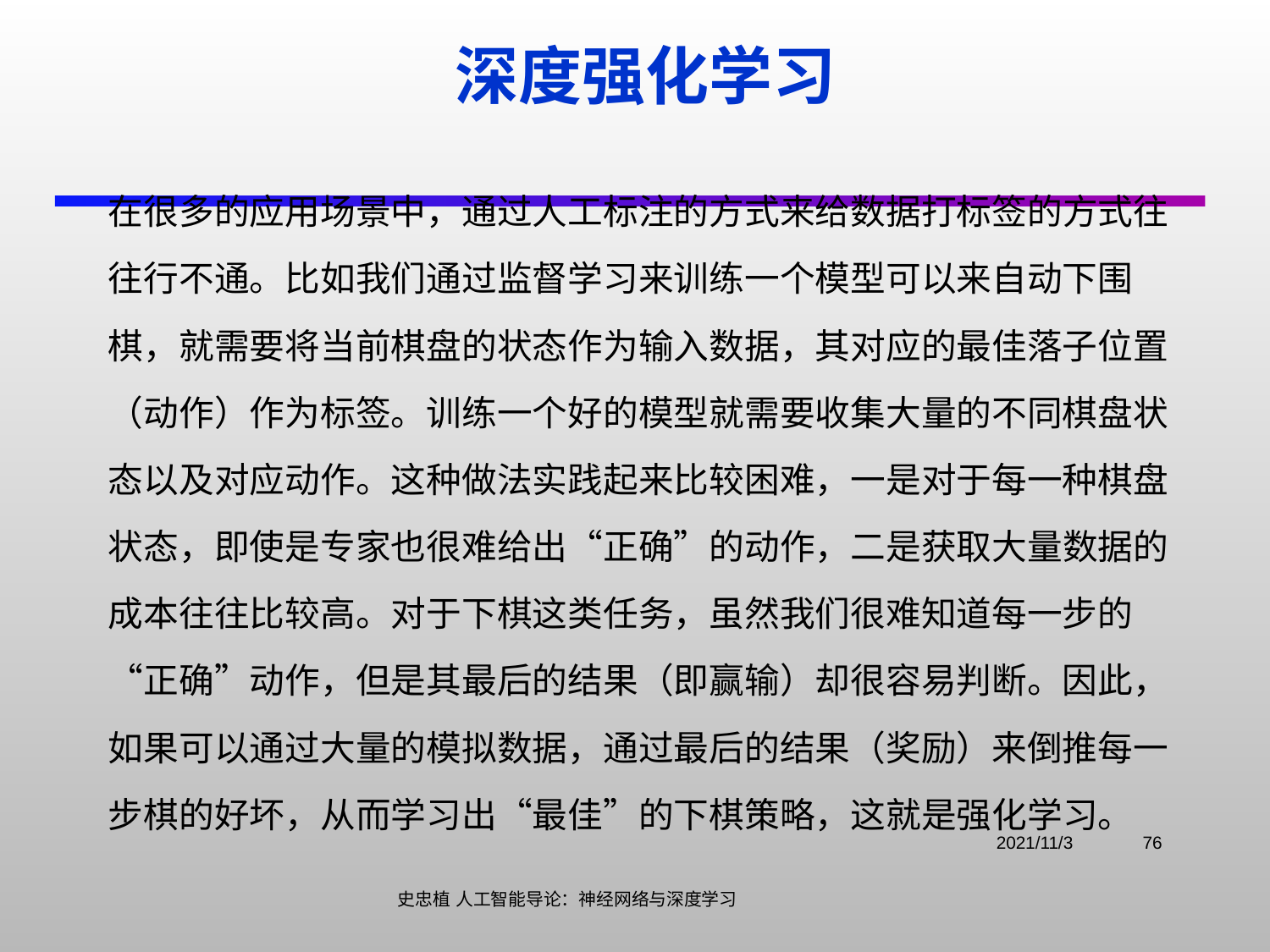

# 深度强化学习
在很多的应用场景中，通过人工标注的方式来给数据打标签的方式往往行不通。比如我们通过监督学习来训练一个模型可以来自动下围棋，就需要将当前棋盘的状态作为输入数据，其对应的最佳落子位置（动作）作为标签。训练一个好的模型就需要收集大量的不同棋盘状态以及对应动作。这种做法实践起来比较困难，一是对于每一种棋盘状态，即使是专家也很难给出“正确”的动作，二是获取大量数据的成本往往比较高。对于下棋这类任务，虽然我们很难知道每一步的“正确”动作，但是其最后的结果（即赢输）却很容易判断。因此，如果可以通过大量的模拟数据，通过最后的结果（奖励）来倒推每一步棋的好坏，从而学习出“最佳”的下棋策略，这就是强化学习。
2021/11/3
76
史忠植 人工智能导论：神经网络与深度学习